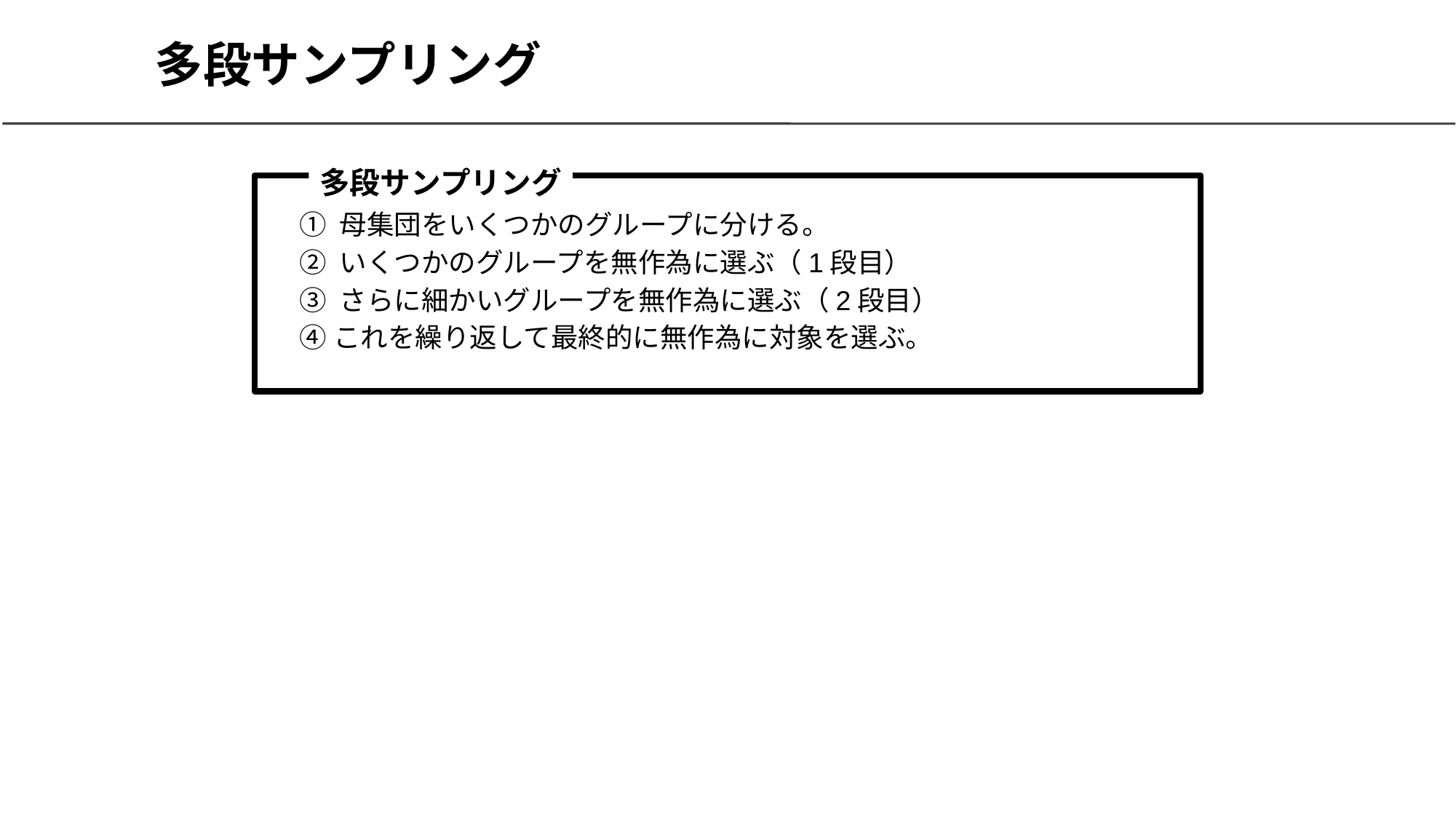

# 多段サンプリング
多段サンプリング

① 母集団をいくつかのグループに分ける。
② いくつかのグループを無作為に選ぶ（1段目）
③ さらに細かいグループを無作為に選ぶ（2段目）
④これを繰り返して最終的に無作為に対象を選ぶ。